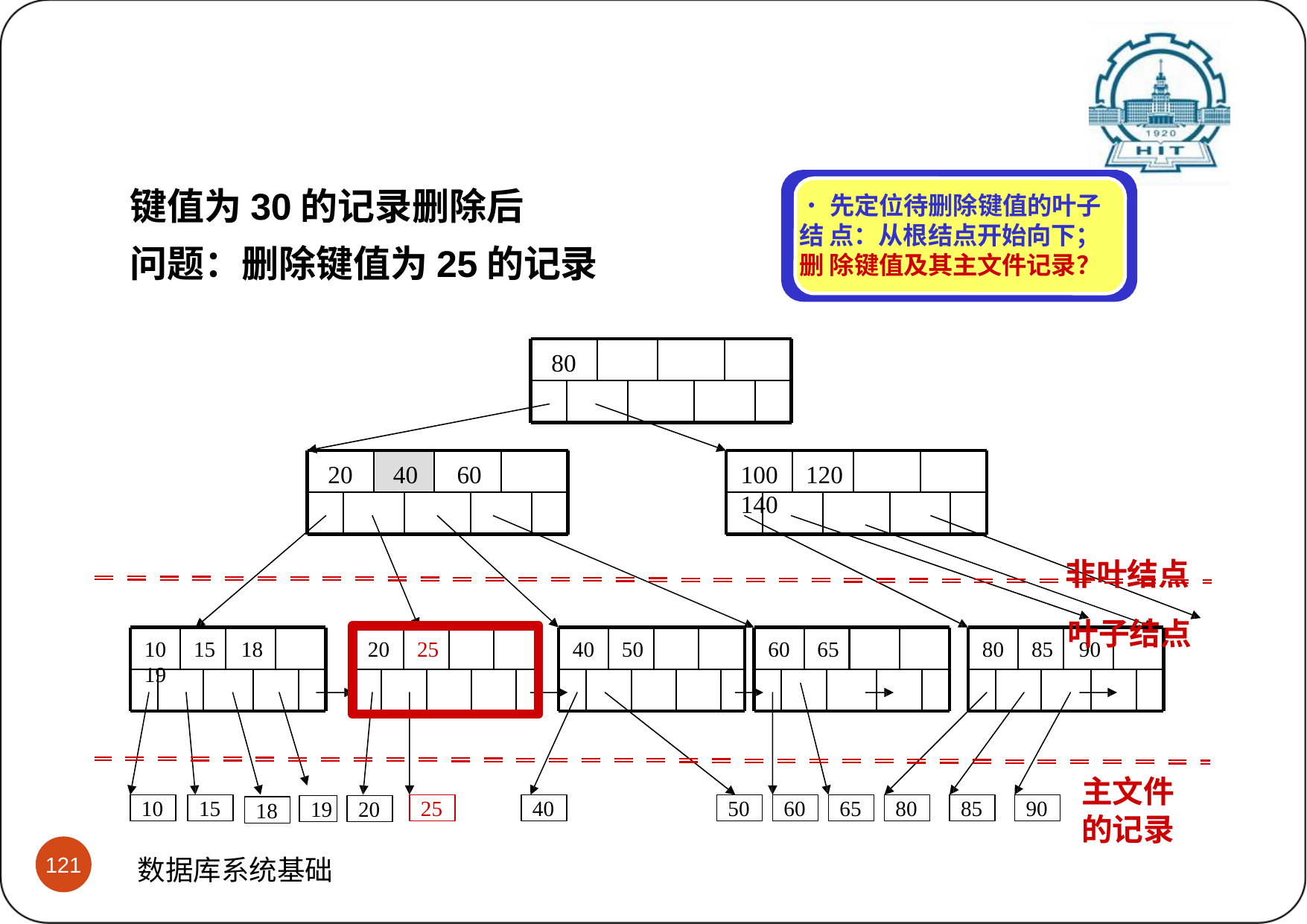

# B+树之分裂与合并过程再示例
(6)复杂删除
键值为30的记录删除后
问题：删除键值为25的记录

•先定位待删除键值的叶子结 点：从根结点开始向下；删 除键值及其主文件记录？

80

20	40	60
100	120	140

非叶结点 叶子结点

10	15	18	19
20	25
40	50
60	65
80	85	90

主文件 的记录
10
15
25
40
50
60
65
80
85
90
19
20
18